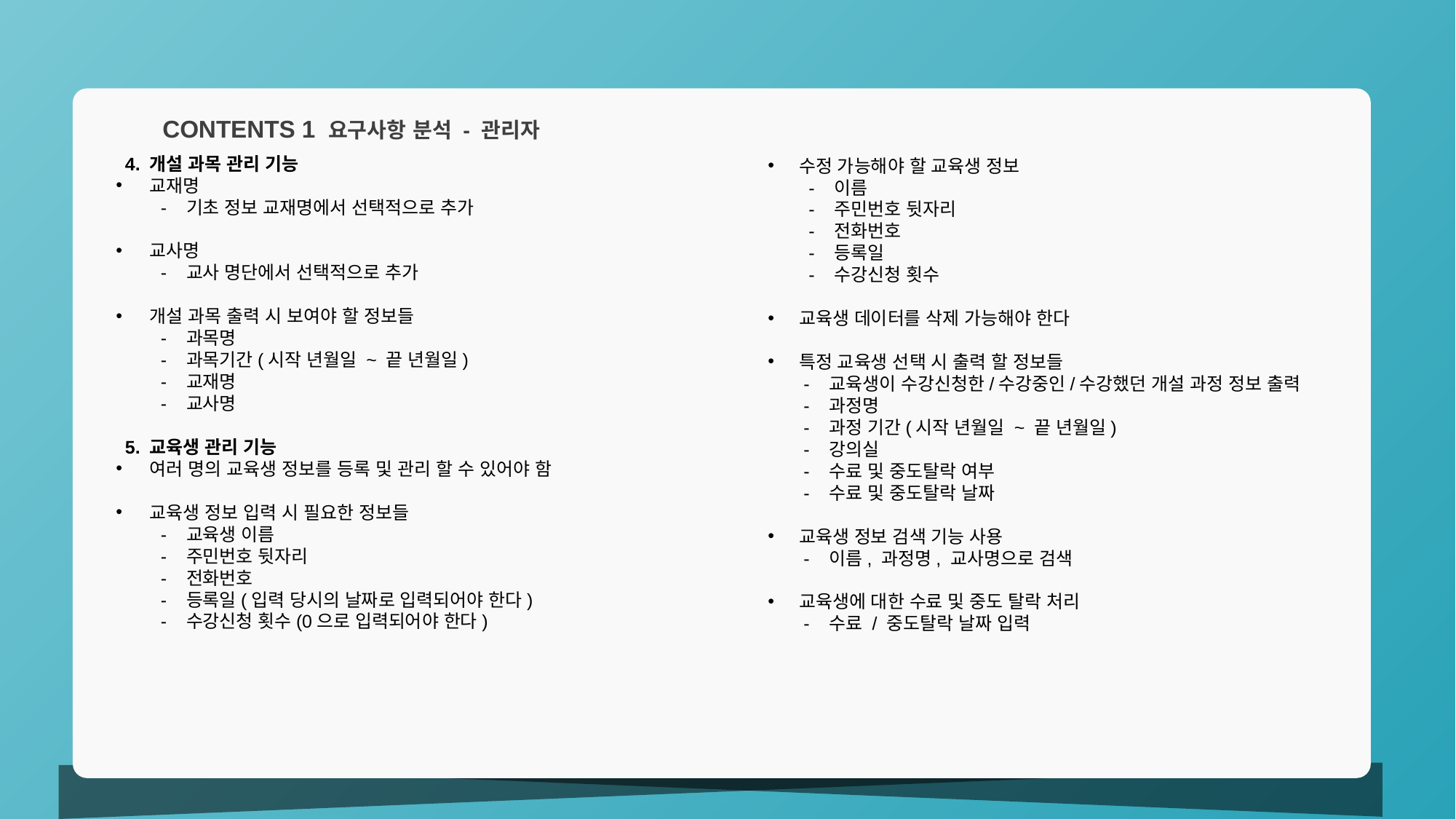

수정 가능해야 할 교육생 정보
        -   이름
        -   주민번호 뒷자리
        -   전화번호
        -   등록일
        -   수강신청 횟수

    교육생 데이터를 삭제 가능해야 한다

    특정 교육생 선택 시 출력 할 정보들
       -   교육생이 수강신청한/수강중인/수강했던 개설 과정 정보 출력
       -   과정명
       -   과정 기간(시작 년월일 ~ 끝 년월일)
       -   강의실
       -   수료 및 중도탈락 여부
       -   수료 및 중도탈락 날짜

    교육생 정보 검색 기능 사용
       -   이름, 과정명, 교사명으로 검색

    교육생에 대한 수료 및 중도 탈락 처리
       -   수료 / 중도탈락 날짜 입력

CONTENTS 1 요구사항 분석 - 관리자

4. 개설 과목 관리 기능
    교재명
       -   기초 정보 교재명에서 선택적으로 추가

    교사명
       -   교사 명단에서 선택적으로 추가

    개설 과목 출력 시 보여야 할 정보들
       -   과목명
       -   과목기간(시작 년월일 ~ 끝 년월일)
       -   교재명
       -   교사명

5. 교육생 관리 기능
    여러 명의 교육생 정보를 등록 및 관리 할 수 있어야 함

    교육생 정보 입력 시 필요한 정보들
       -   교육생 이름
       -   주민번호 뒷자리
       -   전화번호
       -   등록일(입력 당시의 날짜로 입력되어야 한다)
       -   수강신청 횟수(0으로 입력되어야 한다)